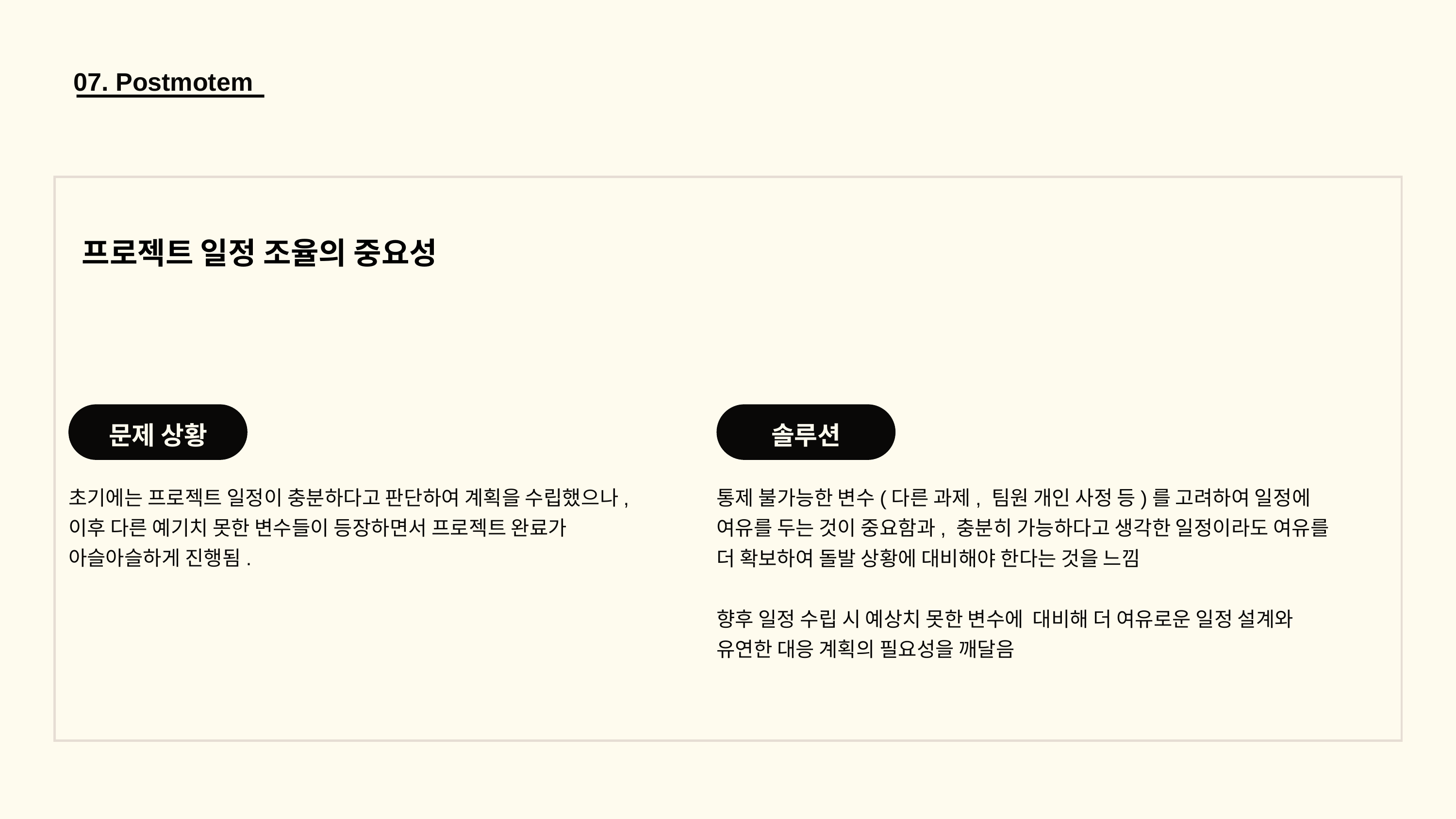

07. Postmotem

프로젝트 일정 조율의 중요성

문제 상황
솔루션
초기에는 프로젝트 일정이 충분하다고 판단하여 계획을 수립했으나, 이후 다른 예기치 못한 변수들이 등장하면서 프로젝트 완료가 아슬아슬하게 진행됨.
통제 불가능한 변수(다른 과제, 팀원 개인 사정 등)를 고려하여 일정에 여유를 두는 것이 중요함과, 충분히 가능하다고 생각한 일정이라도 여유를 더 확보하여 돌발 상황에 대비해야 한다는 것을 느낌

향후 일정 수립 시 예상치 못한 변수에  대비해 더 여유로운 일정 설계와
유연한 대응 계획의 필요성을 깨달음